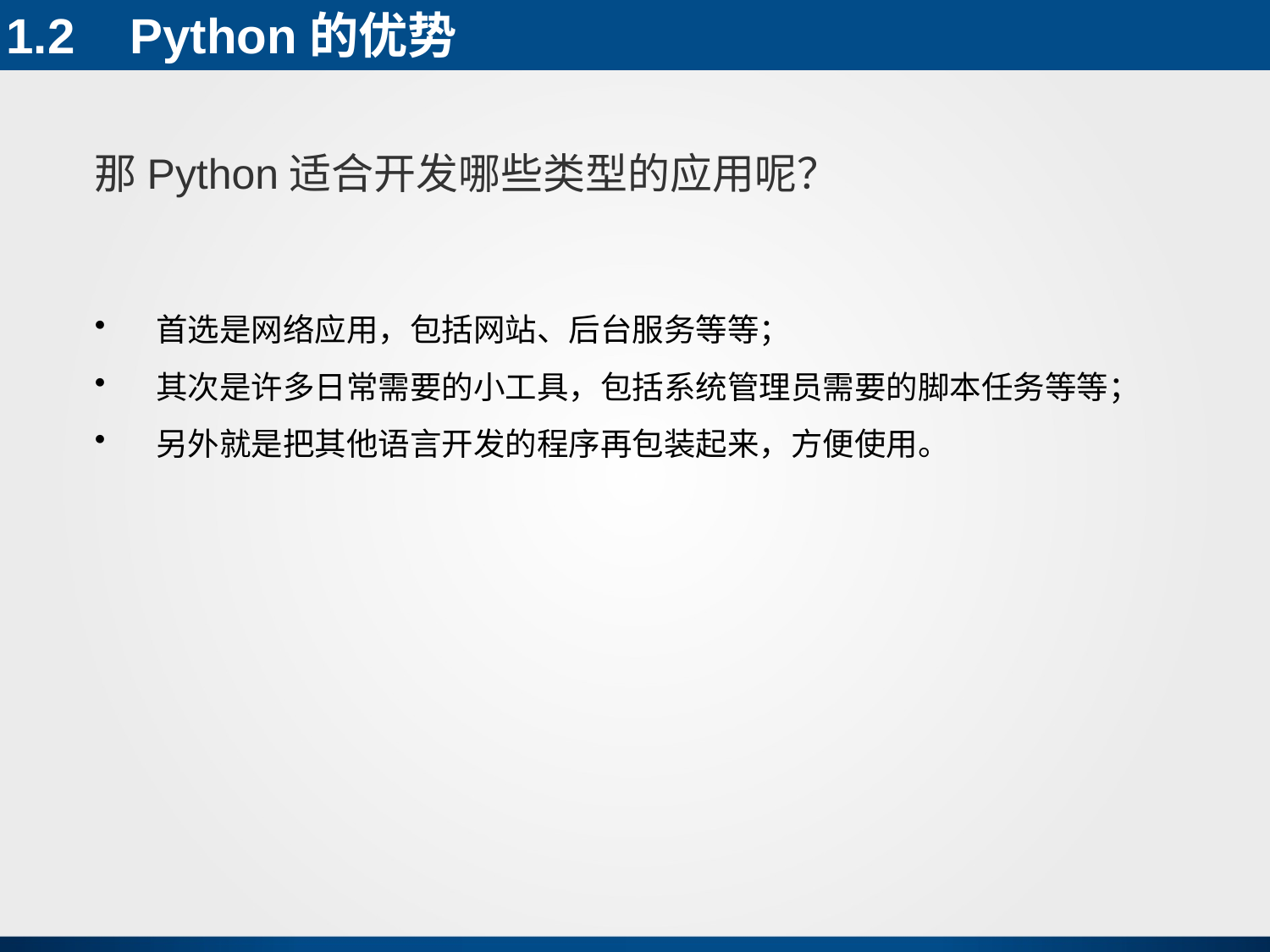

1.2    Python的优势
那Python适合开发哪些类型的应用呢？

    首选是网络应用，包括网站、后台服务等等；
    其次是许多日常需要的小工具，包括系统管理员需要的脚本任务等等；
    另外就是把其他语言开发的程序再包装起来，方便使用。